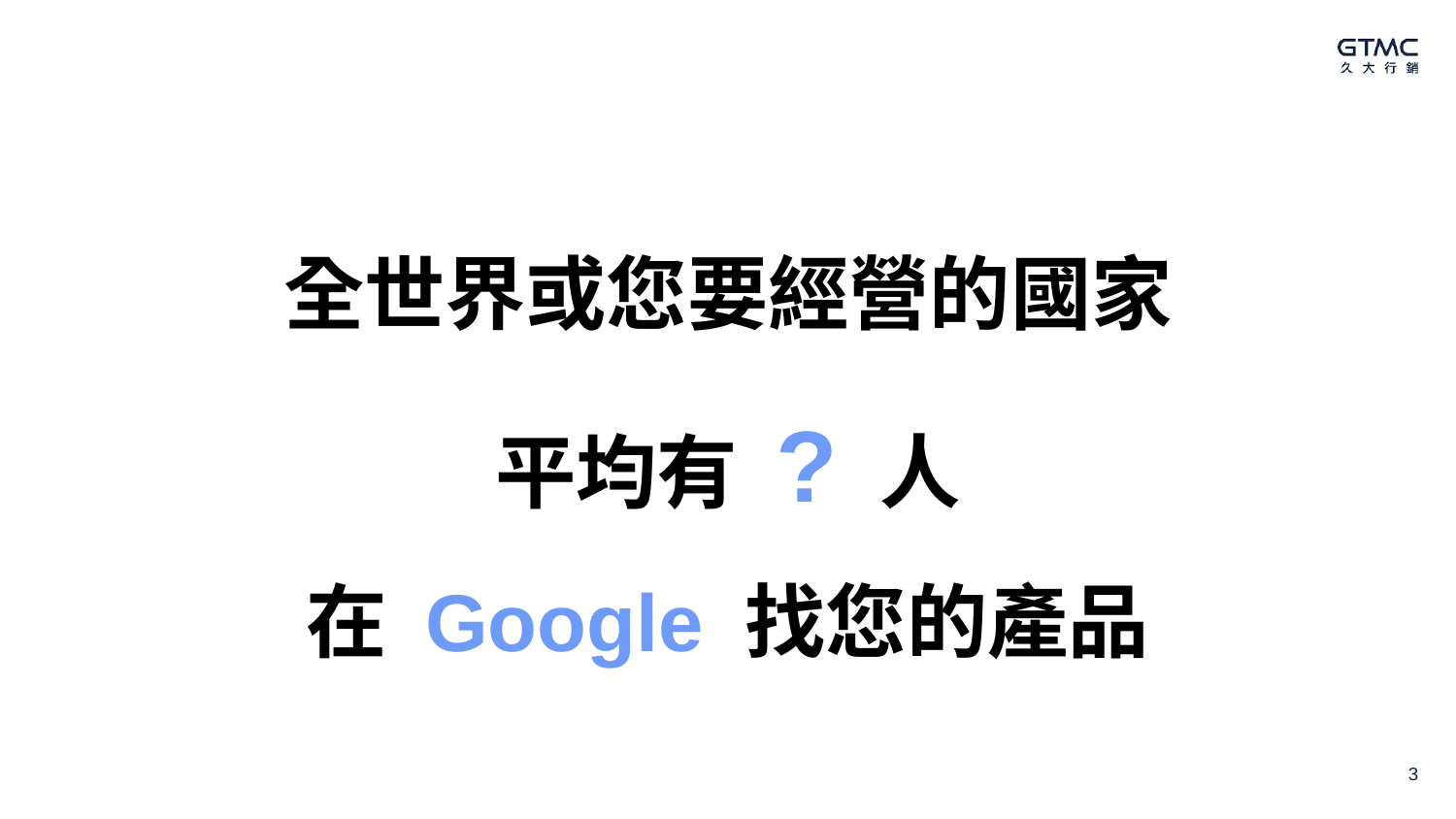

全世界或您要經營的國家
平均有 ? 人
在 Google 找您的產品
3